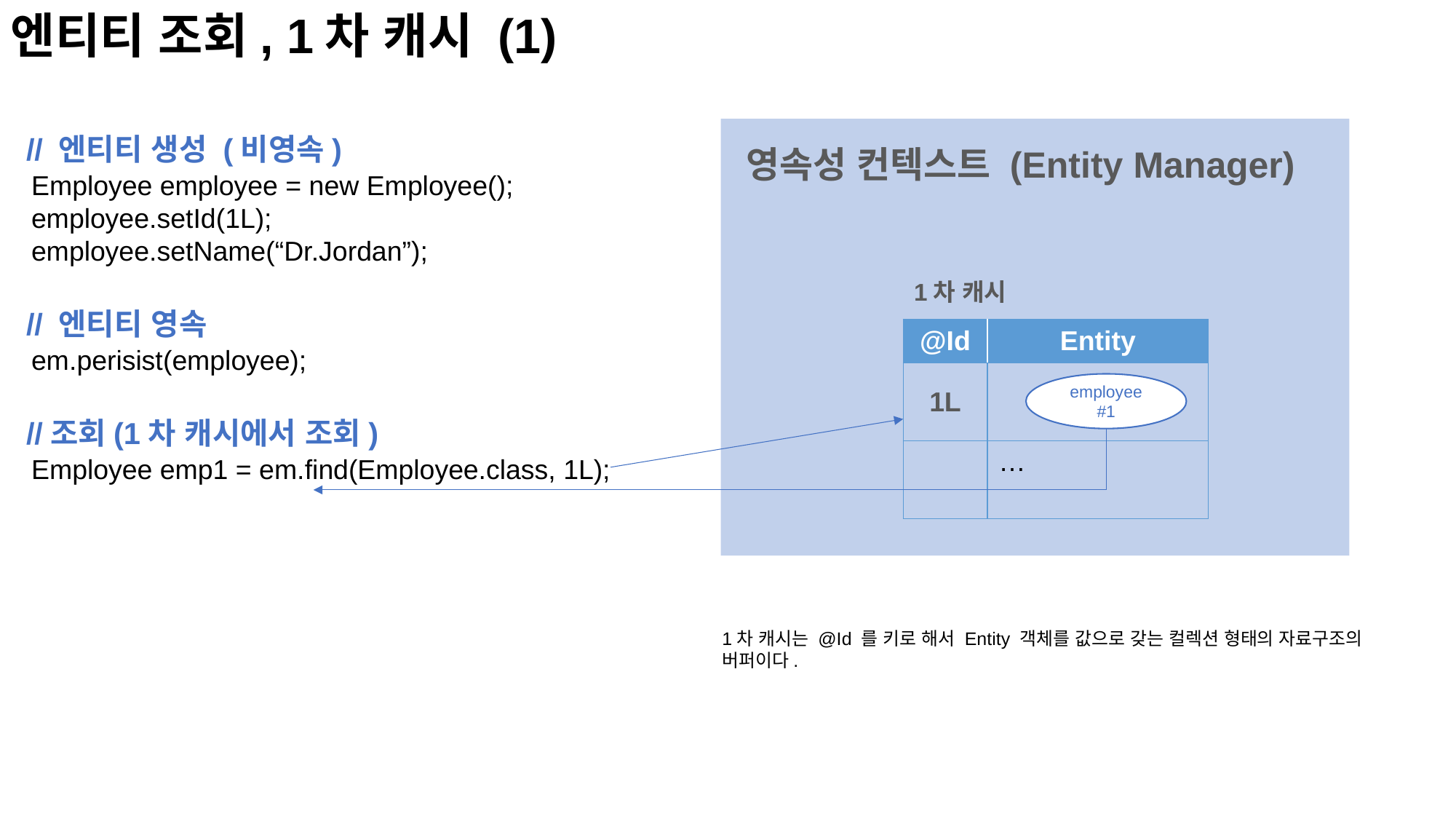

엔티티 조회, 1차 캐시 (1)
 // 엔티티 생성 (비영속)
  Employee employee = new Employee();
  employee.setId(1L);
  employee.setName(“Dr.Jordan”);

 // 엔티티 영속
  em.perisist(employee);

 //조회(1차 캐시에서 조회)
  Employee emp1 = em.find(Employee.class, 1L);

영속성 컨텍스트 (Entity Manager)
1차 캐시
| @Id | Entity |
| --- | --- |
| 1L |  |
|  | … |
employee #1
1차 캐시는 @Id 를 키로 해서 Entity 객체를 값으로 갖는 컬렉션 형태의 자료구조의
버퍼이다.